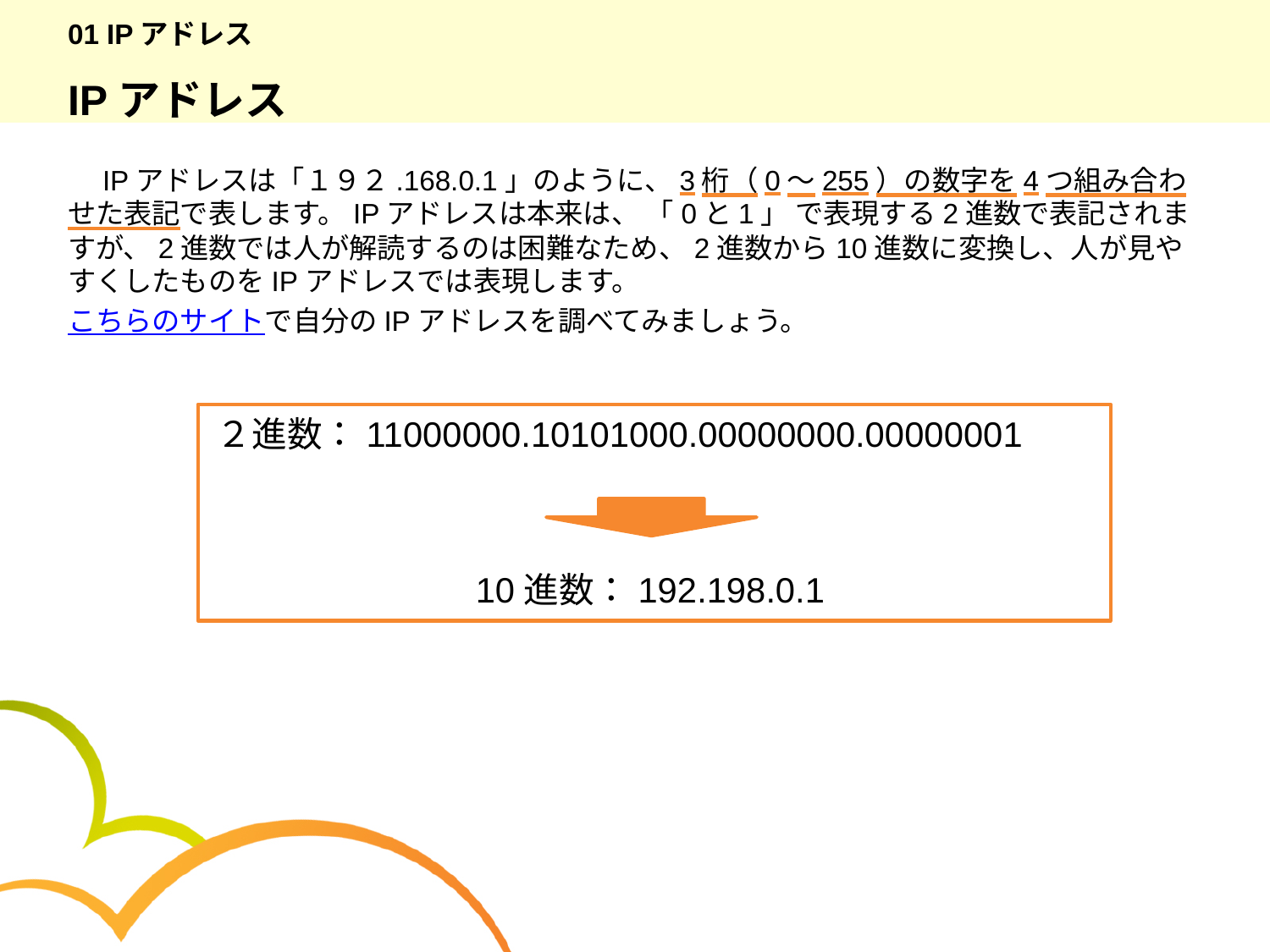

# 01 IPアドレス
IPアドレス
　IPアドレスは「１９２.168.0.1」のように、3桁（0～255）の数字を4つ組み合わせた表記で表します。IPアドレスは本来は、 「0と1」 で表現する2進数で表記されますが、2進数では人が解読するのは困難なため、2進数から10進数に変換し、人が見やすくしたものをIPアドレスでは表現します。
こちらのサイトで自分のIPアドレスを調べてみましょう。

２進数：11000000.10101000.00000000.00000001

WEBサーバーの通信の流れ

　　　利用者
133.75.215.230
10進数：192.198.0.1